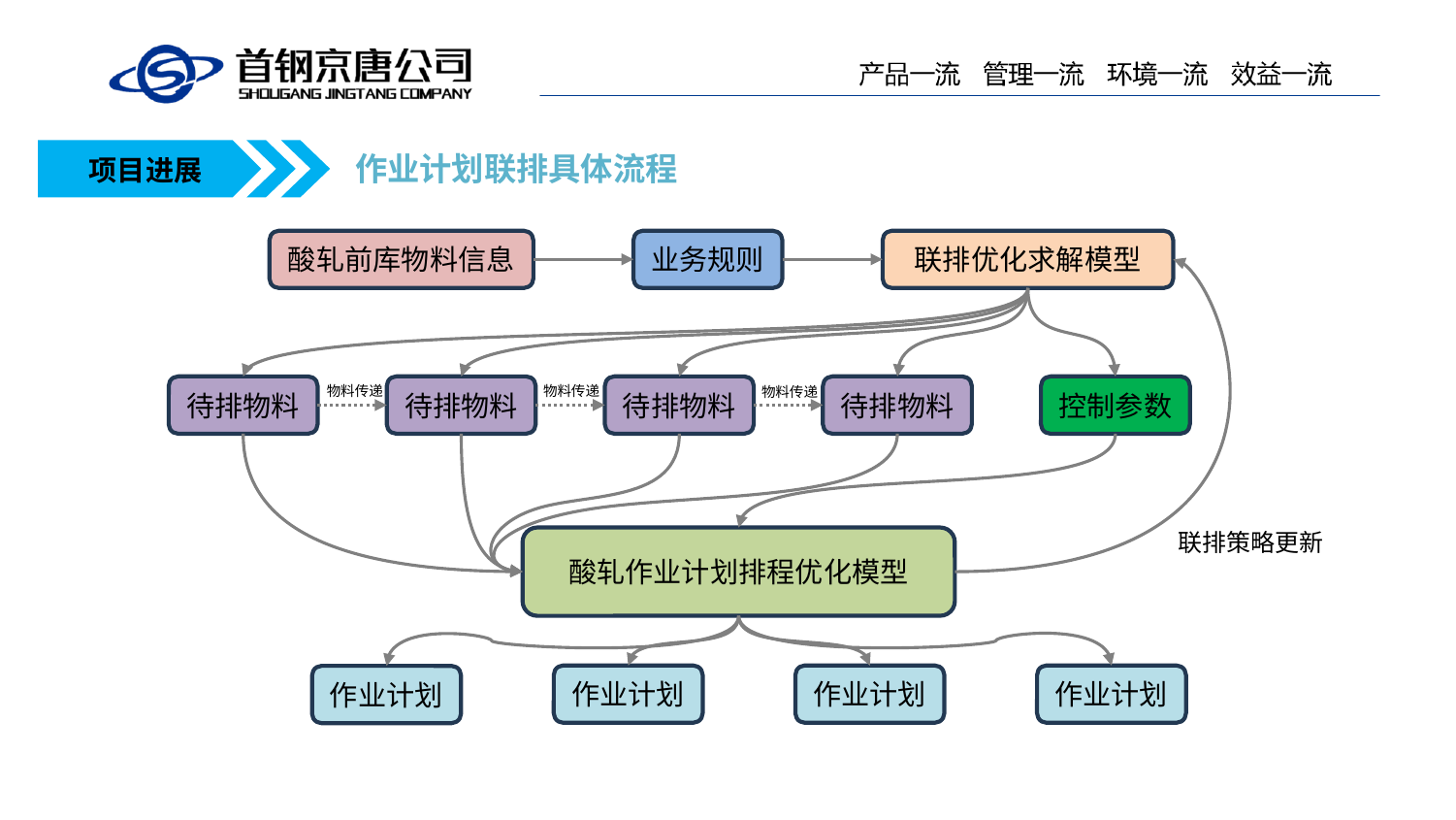

作业计划联排具体流程
项目进展
酸轧前库物料信息
业务规则
联排优化求解模型
物料传递
物料传递
物料传递
待排物料
待排物料
待排物料
待排物料
控制参数
联排策略更新
酸轧作业计划排程优化模型
作业计划
作业计划
作业计划
作业计划